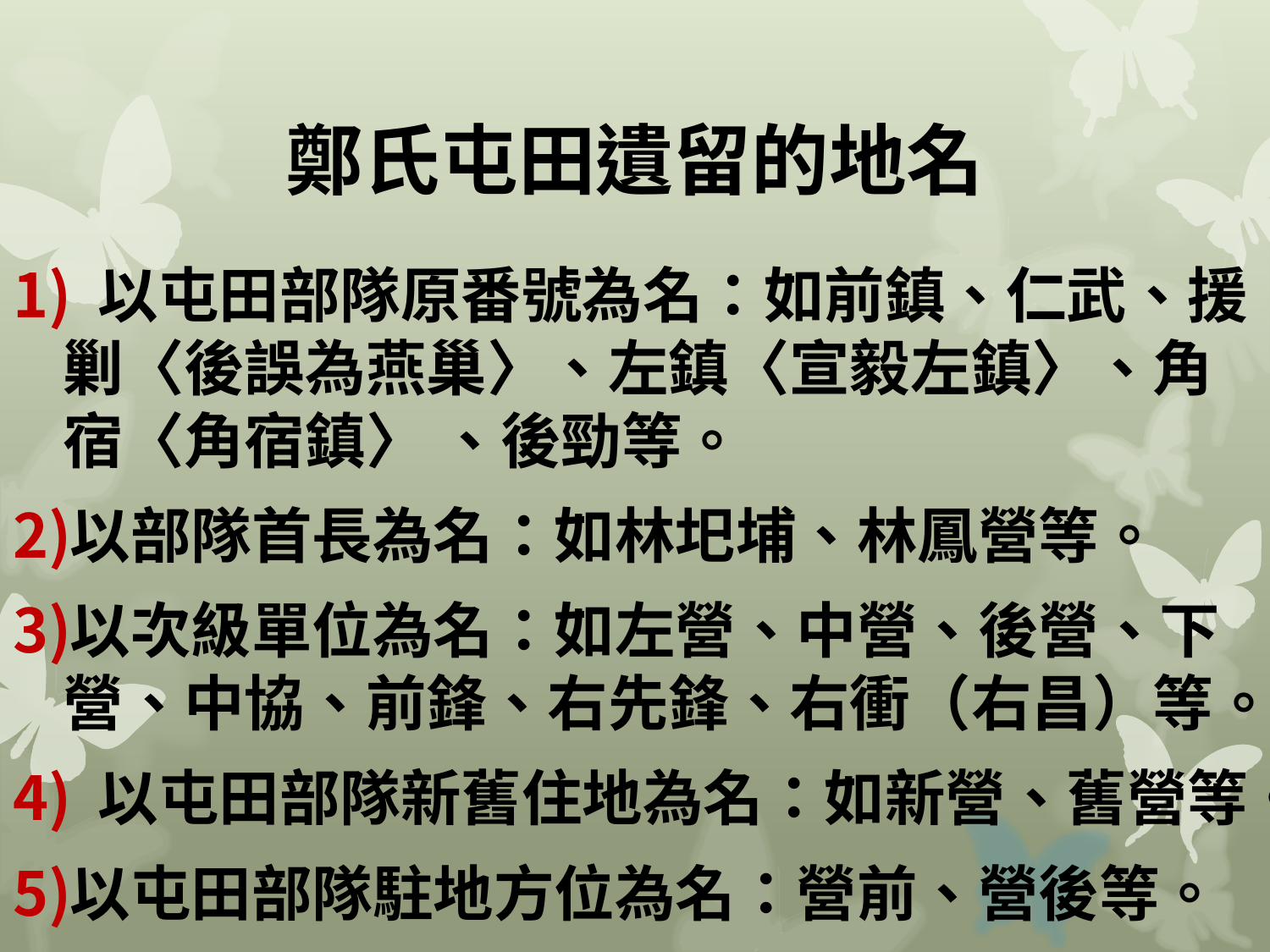

# 鄭氏屯田遺留的地名
 以屯田部隊原番號為名：如前鎮、仁武、援剿〈後誤為燕巢〉、左鎮〈宣毅左鎮〉、角宿〈角宿鎮〉 、後勁等。
以部隊首長為名：如林圯埔、林鳳營等。
以次級單位為名：如左營、中營、後營、下營、中協、前鋒、右先鋒、右衝（右昌）等。
 以屯田部隊新舊住地為名：如新營、舊營等。
以屯田部隊駐地方位為名：營前、營後等。